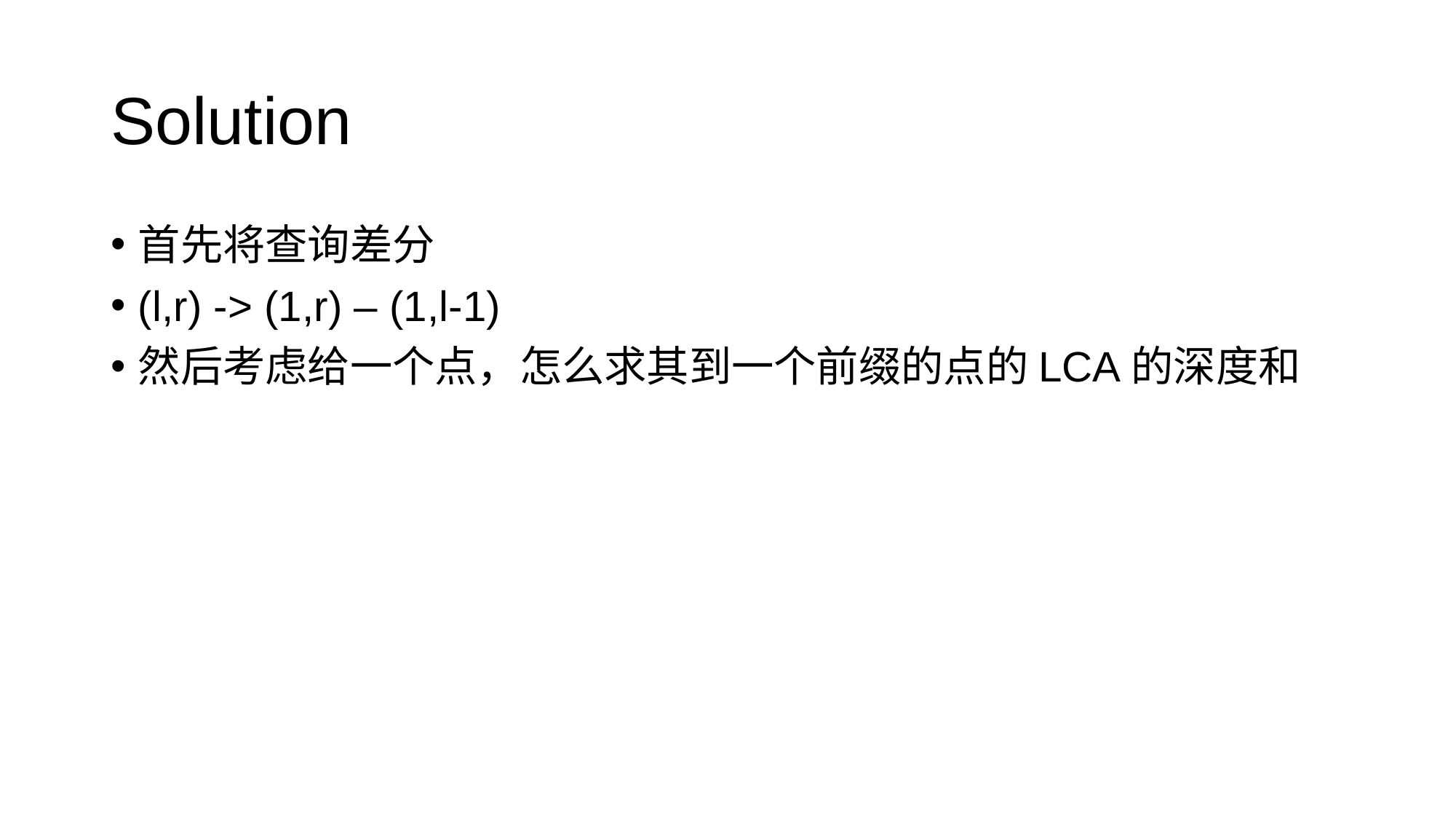

# Solution
首先将查询差分
(l,r) -> (1,r) – (1,l-1)
然后考虑给一个点，怎么求其到一个前缀的点的LCA的深度和